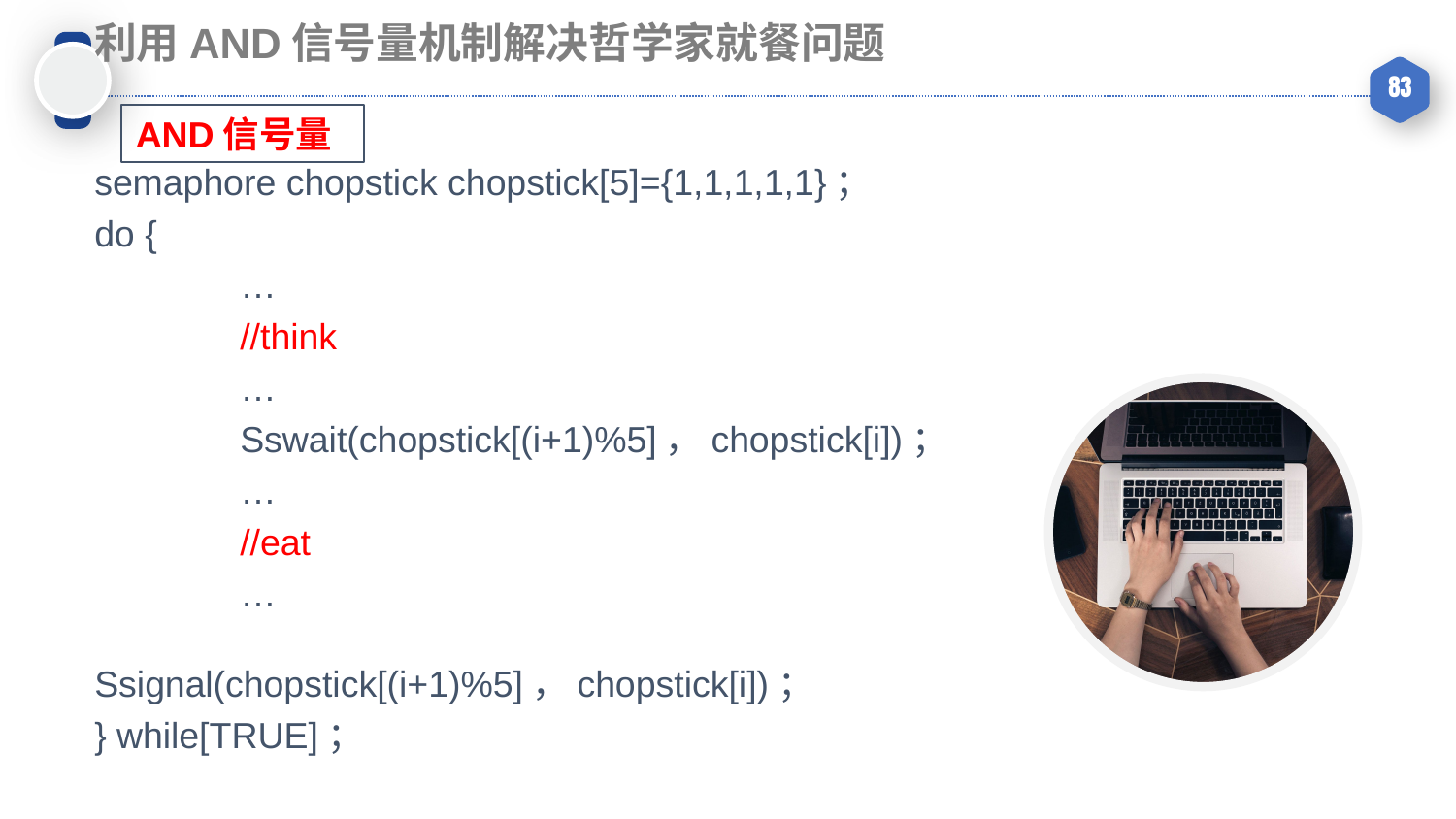

利用AND信号量机制解决哲学家就餐问题
AND信号量
semaphore chopstick chopstick[5]={1,1,1,1,1}；
do {
	…
	//think
	…
	Sswait(chopstick[(i+1)%5]，chopstick[i])；
	…
	//eat
	…
	Ssignal(chopstick[(i+1)%5]，chopstick[i])；
} while[TRUE]；